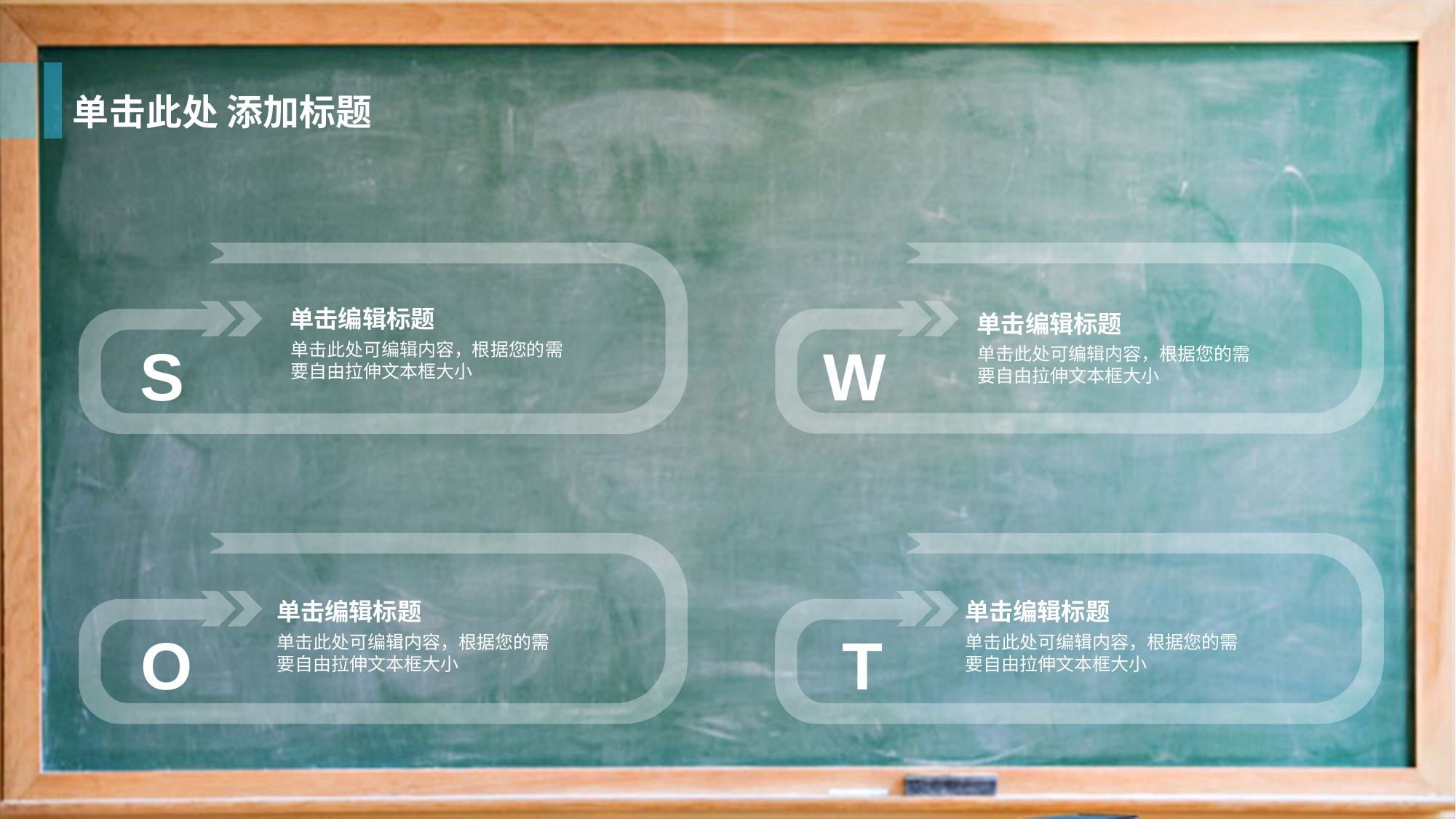

单击此处 添加标题

单击编辑标题
单击编辑标题
W
S
单击此处可编辑内容，根据您的需要自由拉伸文本框大小
单击此处可编辑内容，根据您的需要自由拉伸文本框大小

单击编辑标题
单击编辑标题
O
T
单击此处可编辑内容，根据您的需要自由拉伸文本框大小
单击此处可编辑内容，根据您的需要自由拉伸文本框大小